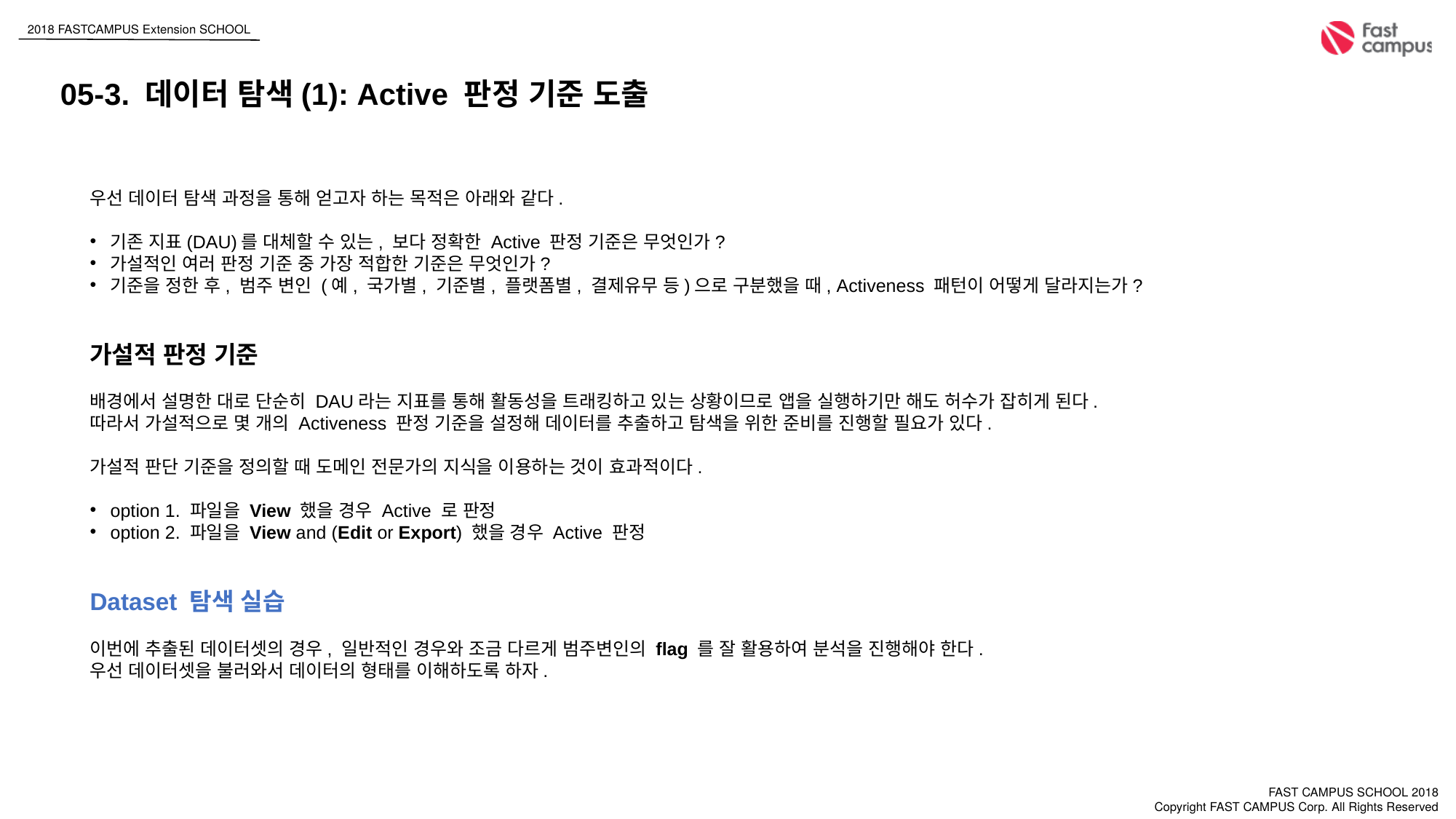

05-3. 데이터 탐색(1): Active 판정 기준 도출
우선 데이터 탐색 과정을 통해 얻고자 하는 목적은 아래와 같다.

기존 지표(DAU)를 대체할 수 있는, 보다 정확한 Active 판정 기준은 무엇인가?
가설적인 여러 판정 기준 중 가장 적합한 기준은 무엇인가?
기준을 정한 후, 범주 변인 (예, 국가별, 기준별, 플랫폼별, 결제유무 등)으로 구분했을 때, Activeness 패턴이 어떻게 달라지는가?

가설적 판정 기준

배경에서 설명한 대로 단순히 DAU라는 지표를 통해 활동성을 트래킹하고 있는 상황이므로 앱을 실행하기만 해도 허수가 잡히게 된다.
따라서 가설적으로 몇 개의 Activeness 판정 기준을 설정해 데이터를 추출하고 탐색을 위한 준비를 진행할 필요가 있다.

가설적 판단 기준을 정의할 때 도메인 전문가의 지식을 이용하는 것이 효과적이다.

option 1. 파일을 View 했을 경우 Active 로 판정
option 2. 파일을 View and (Edit or Export) 했을 경우 Active 판정

Dataset 탐색 실습

이번에 추출된 데이터셋의 경우, 일반적인 경우와 조금 다르게 범주변인의 flag 를 잘 활용하여 분석을 진행해야 한다.
우선 데이터셋을 불러와서 데이터의 형태를 이해하도록 하자.